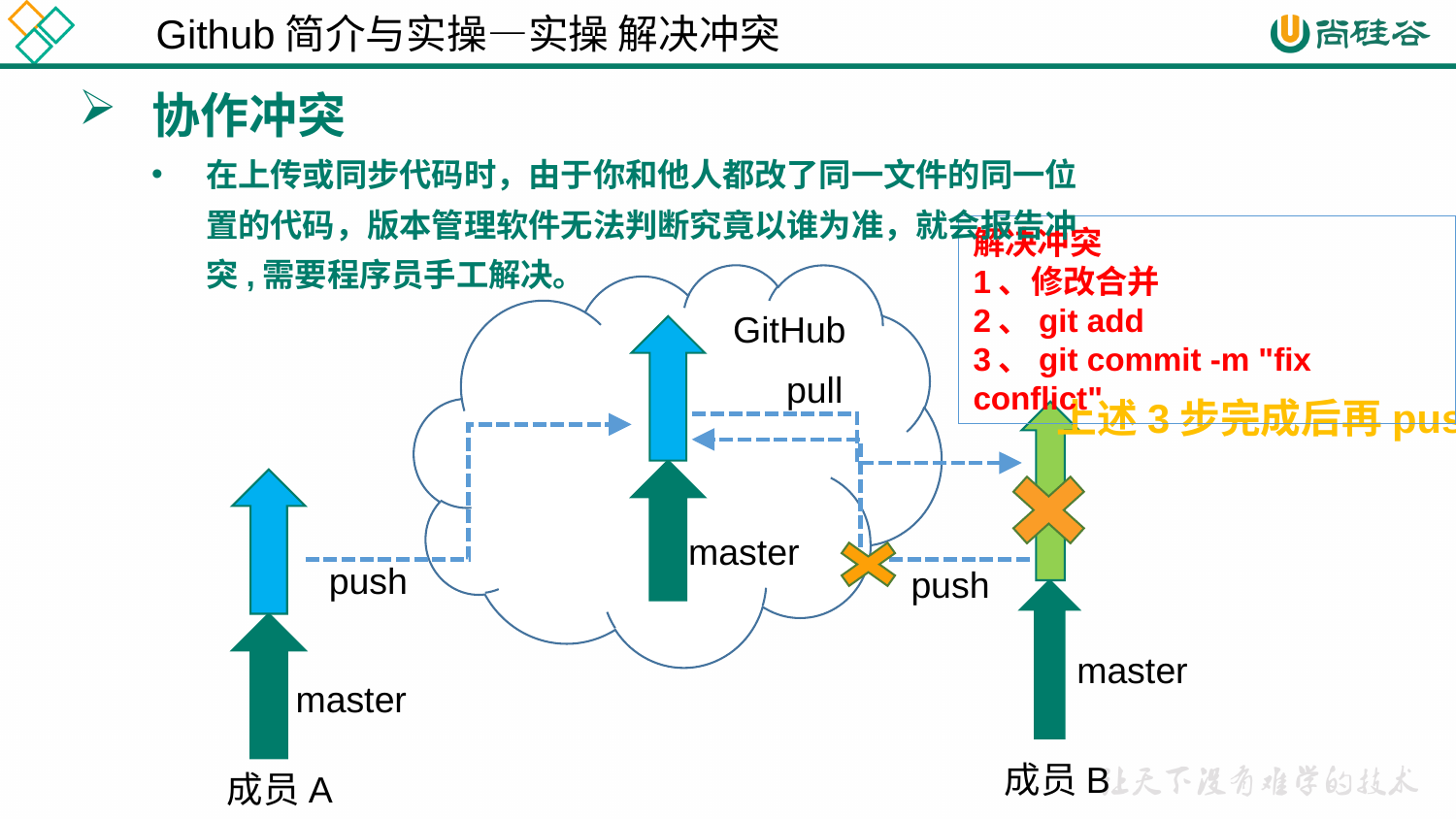

协作冲突
在上传或同步代码时，由于你和他人都改了同一文件的同一位置的代码，版本管理软件无法判断究竟以谁为准，就会报告冲突,需要程序员手工解决。

Github简介与实操—实操 解决冲突
解决冲突
1、修改合并
2、git add
3、git commit -m "fix conflict"

GitHub

pull
上述3步完成后再push

master

push
push

master

master
成员B
成员A